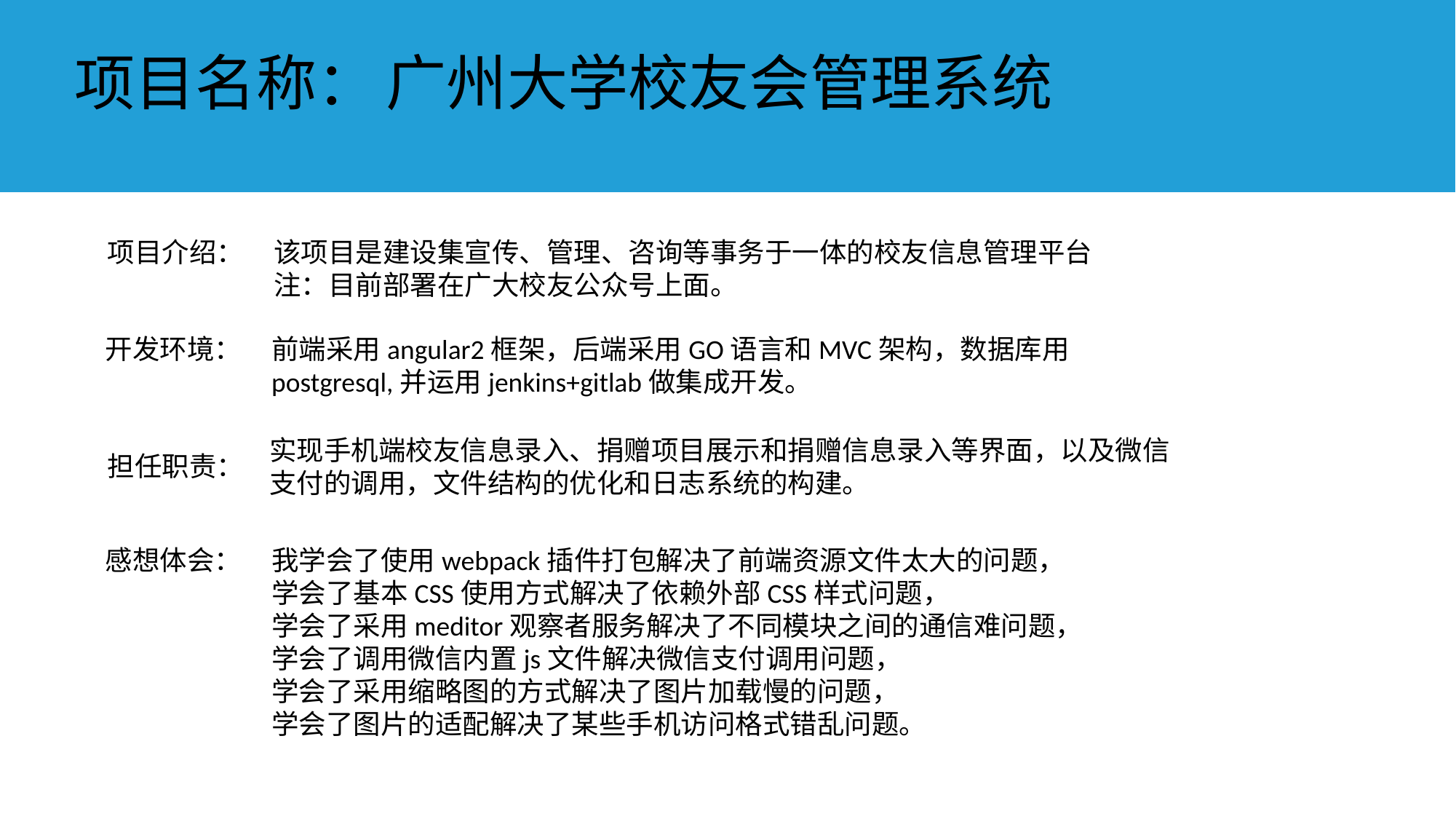

项目名称：
项目名称
广州大学校友会管理系统
项目介绍：
该项目是建设集宣传、管理、咨询等事务于一体的校友信息管理平台
注：目前部署在广大校友公众号上面。
开发环境：
前端采用angular2框架，后端采用GO语言和MVC架构，数据库用postgresql,并运用jenkins+gitlab做集成开发。
实现手机端校友信息录入、捐赠项目展示和捐赠信息录入等界面，以及微信支付的调用，文件结构的优化和日志系统的构建。
担任职责：
感想体会：
我学会了使用webpack插件打包解决了前端资源文件太大的问题，
学会了基本CSS使用方式解决了依赖外部CSS样式问题，
学会了采用meditor观察者服务解决了不同模块之间的通信难问题，
学会了调用微信内置js文件解决微信支付调用问题，
学会了采用缩略图的方式解决了图片加载慢的问题，
学会了图片的适配解决了某些手机访问格式错乱问题。